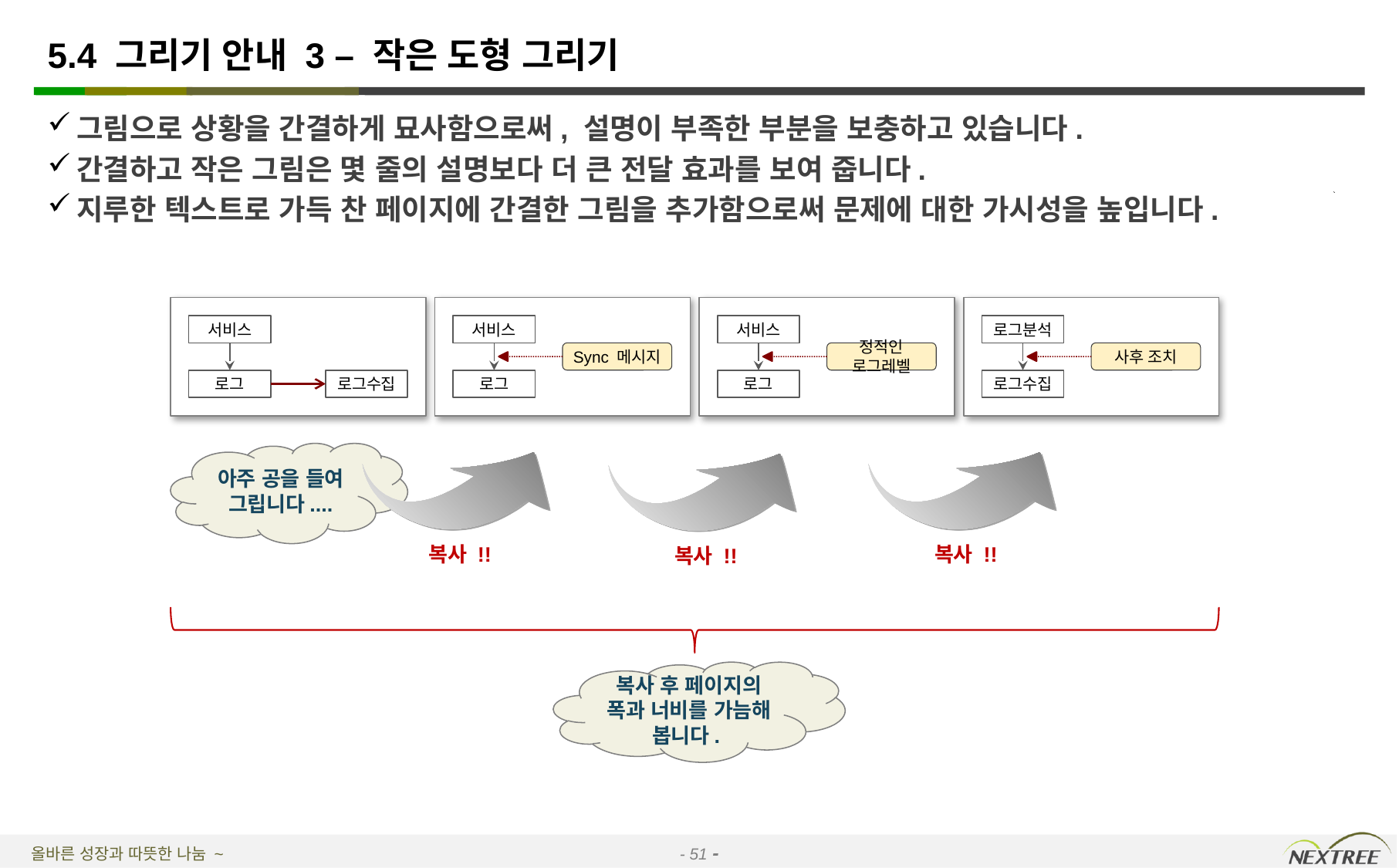

# 5.4 그리기 안내 3 – 작은 도형 그리기
그림으로 상황을 간결하게 묘사함으로써, 설명이 부족한 부분을 보충하고 있습니다.
간결하고 작은 그림은 몇 줄의 설명보다 더 큰 전달 효과를 보여 줍니다.
지루한 텍스트로 가득 찬 페이지에 간결한 그림을 추가함으로써 문제에 대한 가시성을 높입니다.

서비스
서비스
서비스
로그분석
Sync 메시지
정적인 로그레벨
사후 조치

로그
로그수집
로그
로그
로그수집

아주 공을 들여 그립니다....
복사 !!
복사 !!
복사 !!
복사 후 페이지의 폭과 너비를 가늠해 봅니다.